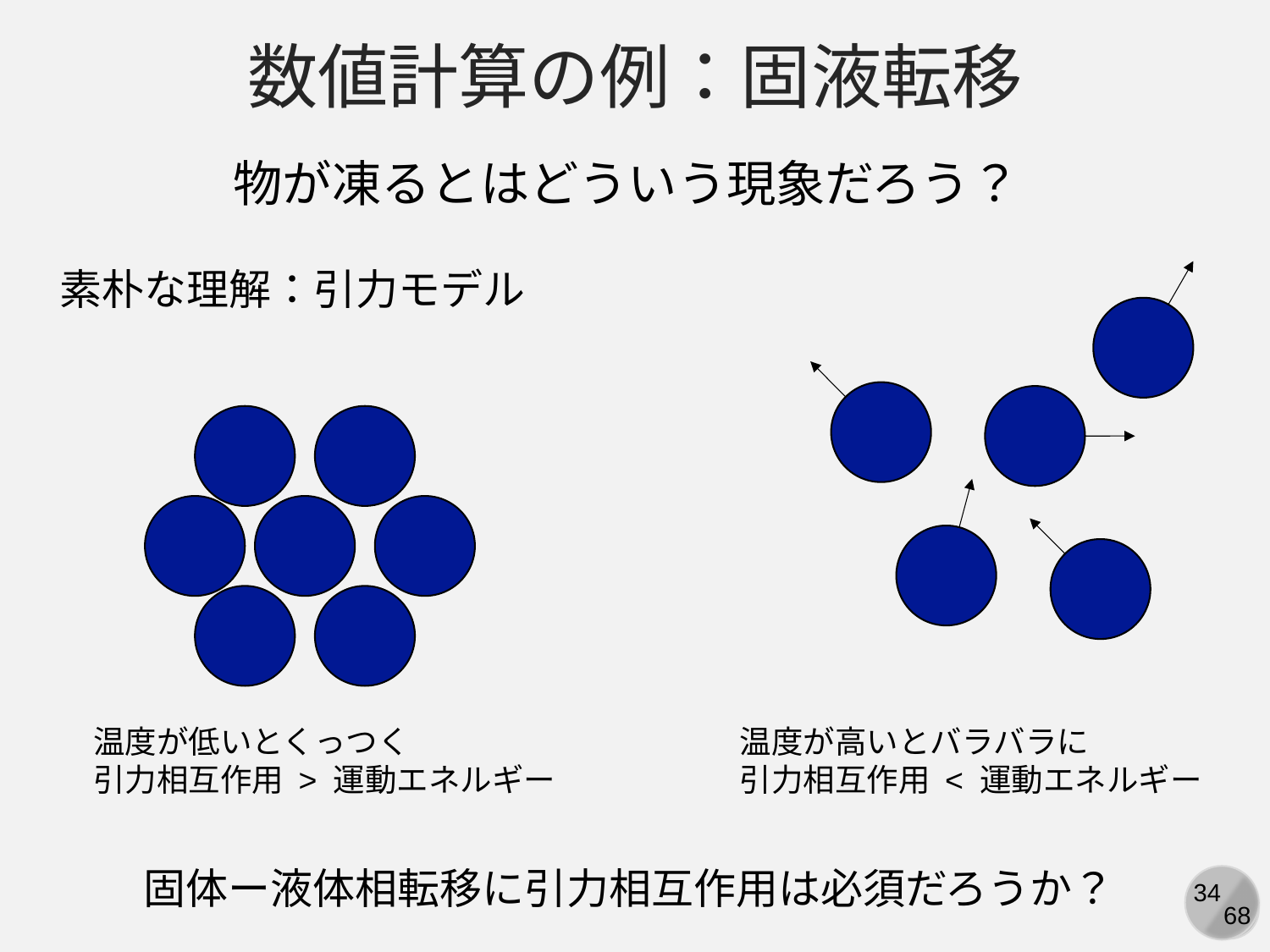

数値計算の例：固液転移
物が凍るとはどういう現象だろう？
素朴な理解：引力モデル

温度が低いとくっつく
引力相互作用 > 運動エネルギー
温度が高いとバラバラに
引力相互作用 < 運動エネルギー
固体ー液体相転移に引力相互作用は必須だろうか？